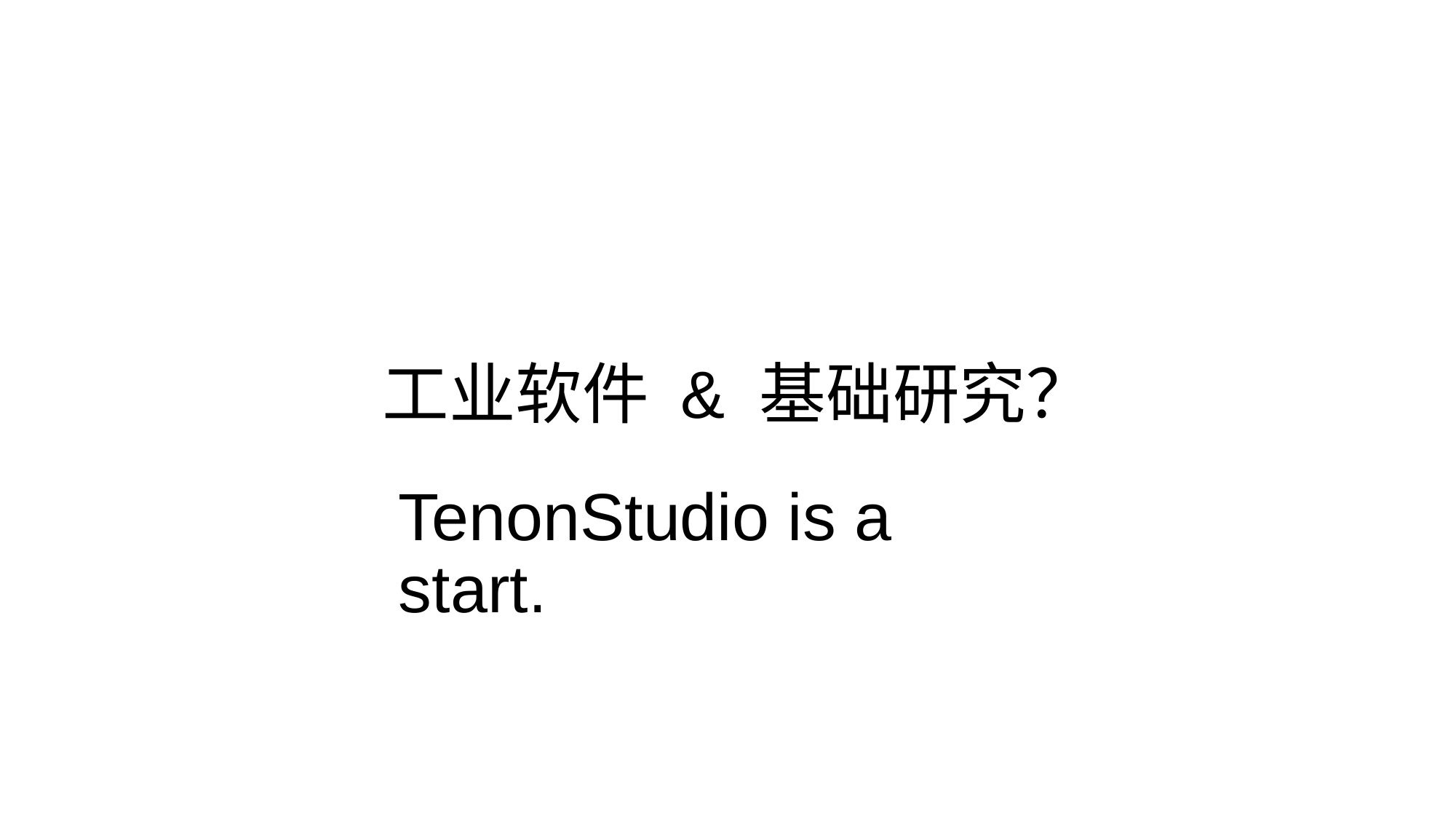

工业软件 & 基础研究？
TenonStudio is a start.